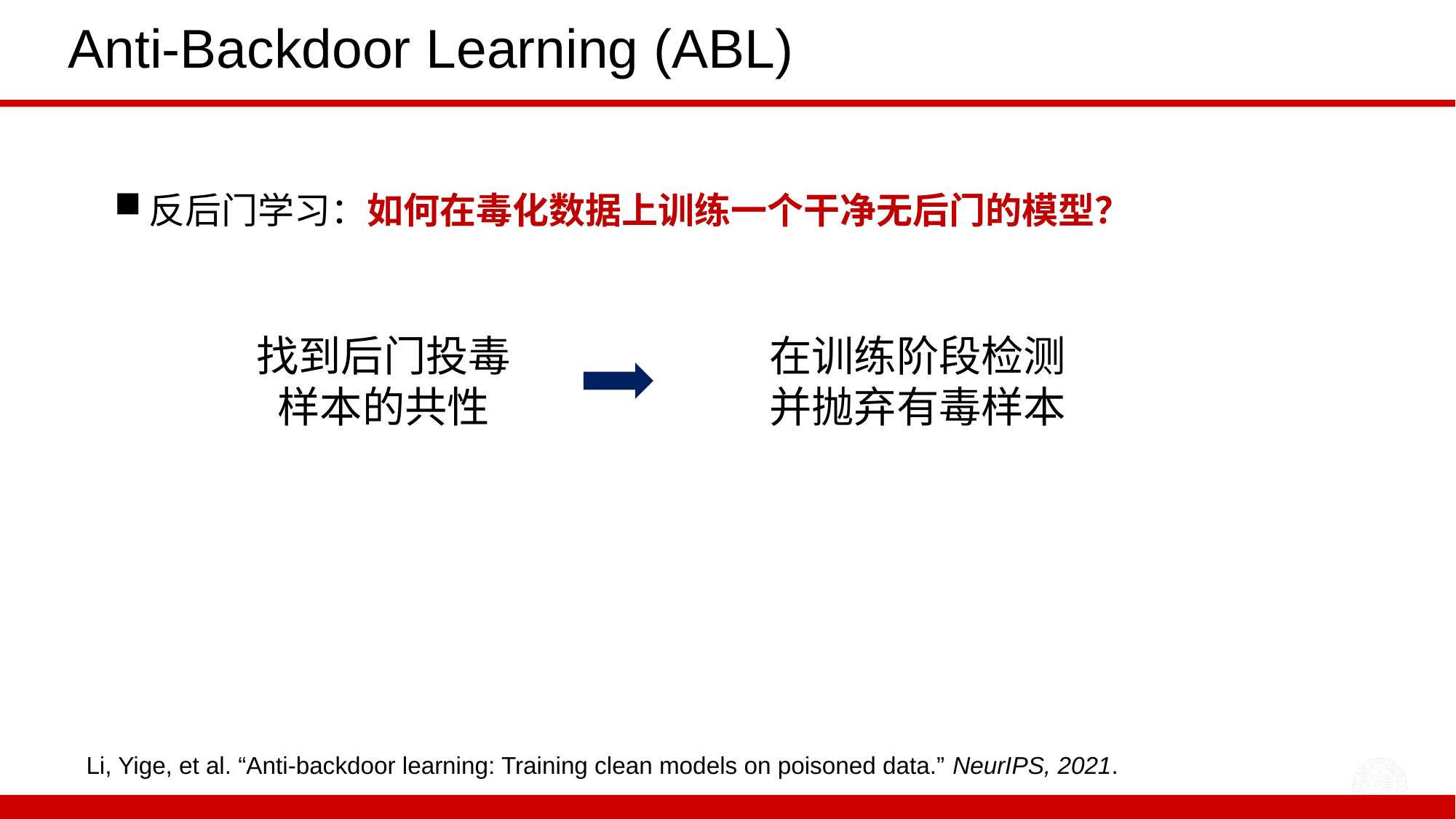

# Anti-Backdoor Learning (ABL)
反后门学习：如何在毒化数据上训练一个干净无后门的模型？
在训练阶段检测并抛弃有毒样本
找到后门投毒样本的共性

Li, Yige, et al. “Anti-backdoor learning: Training clean models on poisoned data.” NeurIPS, 2021.